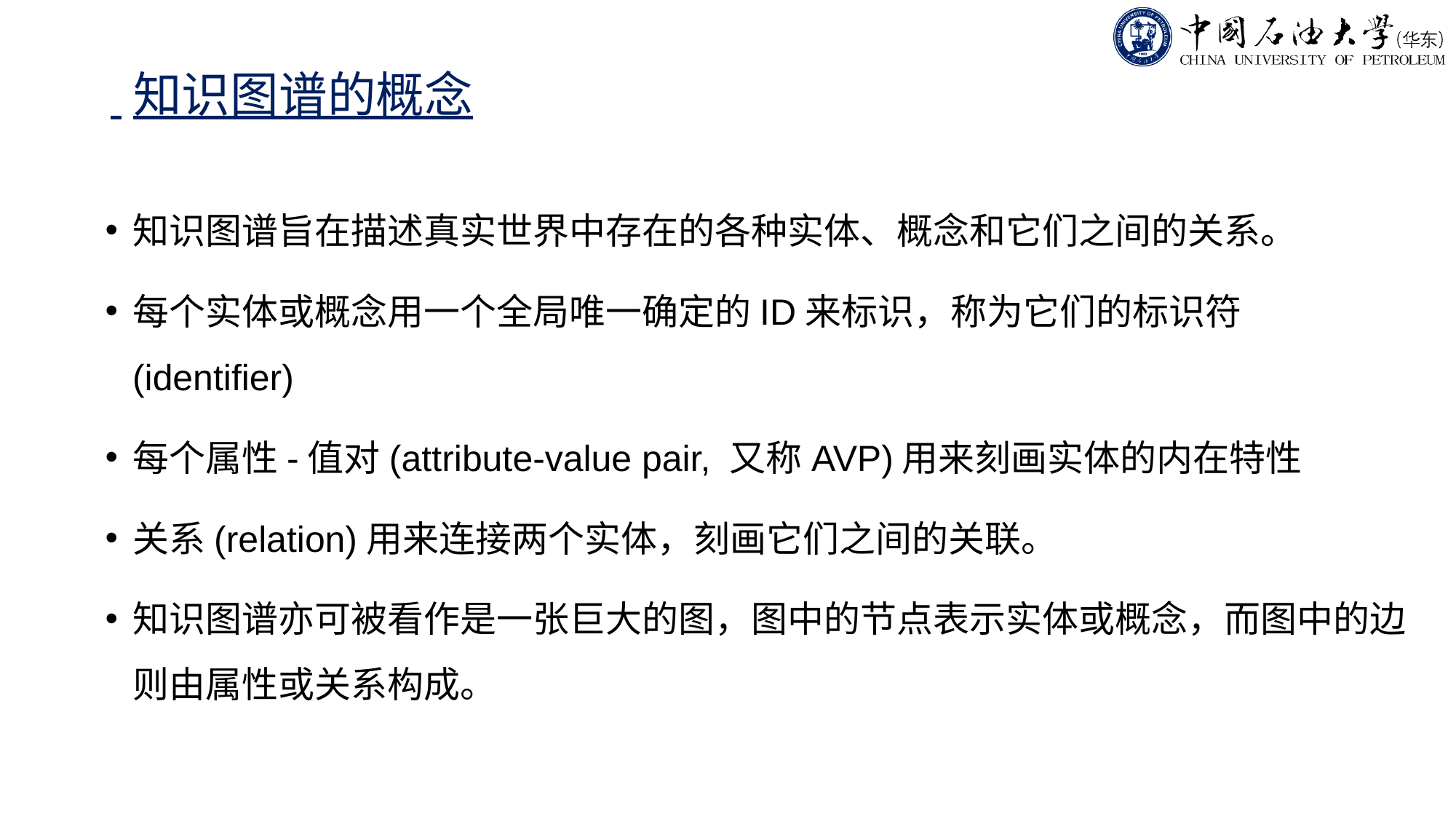

# 知识图谱的概念
知识图谱旨在描述真实世界中存在的各种实体、概念和它们之间的关系。
每个实体或概念用一个全局唯一确定的ID来标识，称为它们的标识符(identifier)
每个属性-值对(attribute-value pair, 又称AVP)用来刻画实体的内在特性
关系(relation)用来连接两个实体，刻画它们之间的关联。
知识图谱亦可被看作是一张巨大的图，图中的节点表示实体或概念，而图中的边则由属性或关系构成。